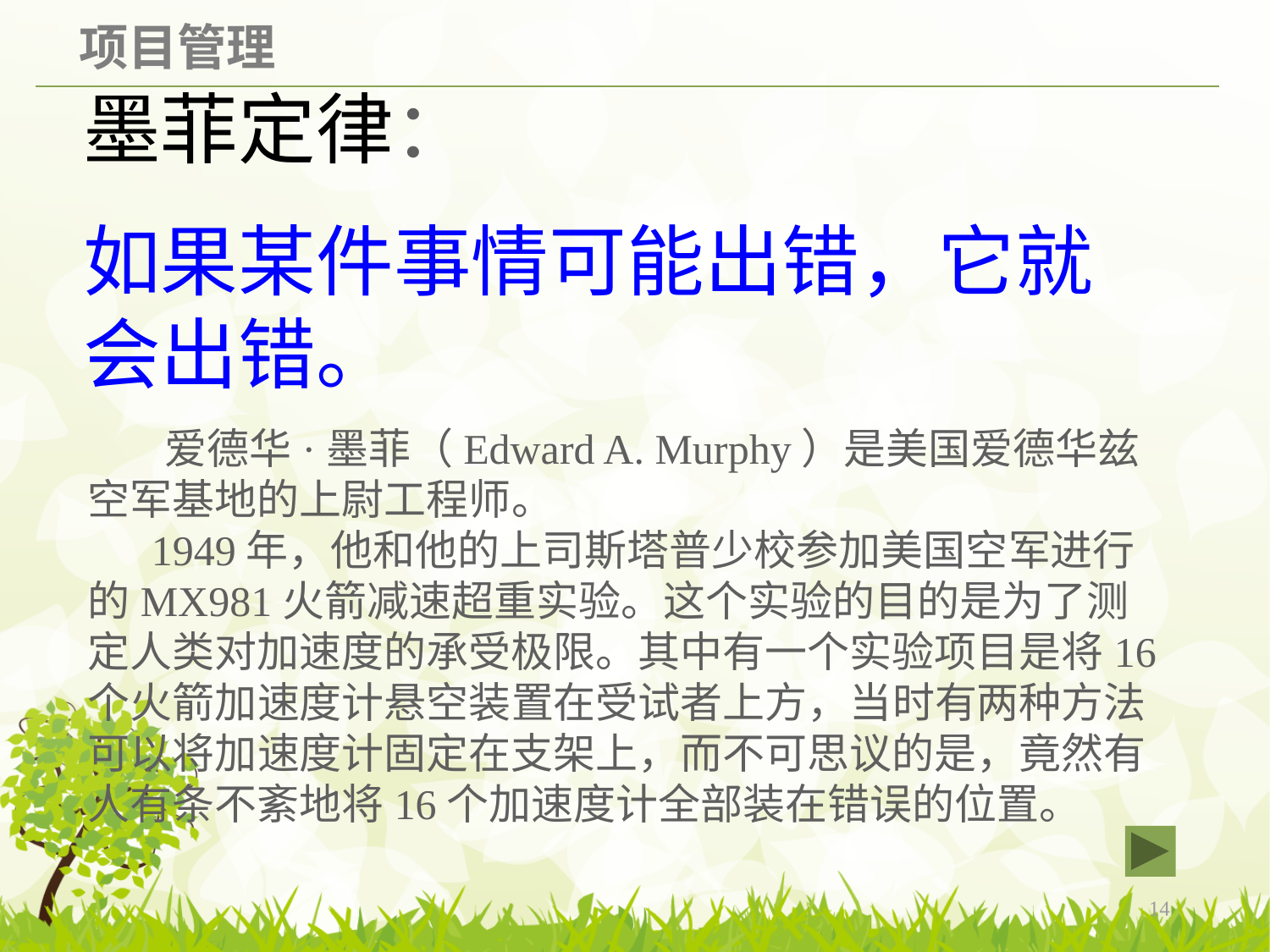

墨菲定律：
如果某件事情可能出错，它就会出错。
       爱德华·墨菲（Edward A. Murphy）是美国爱德华兹空军基地的上尉工程师。
      1949年，他和他的上司斯塔普少校参加美国空军进行的MX981火箭减速超重实验。这个实验的目的是为了测定人类对加速度的承受极限。其中有一个实验项目是将16个火箭加速度计悬空装置在受试者上方，当时有两种方法可以将加速度计固定在支架上，而不可思议的是，竟然有人有条不紊地将16个加速度计全部装在错误的位置。

14